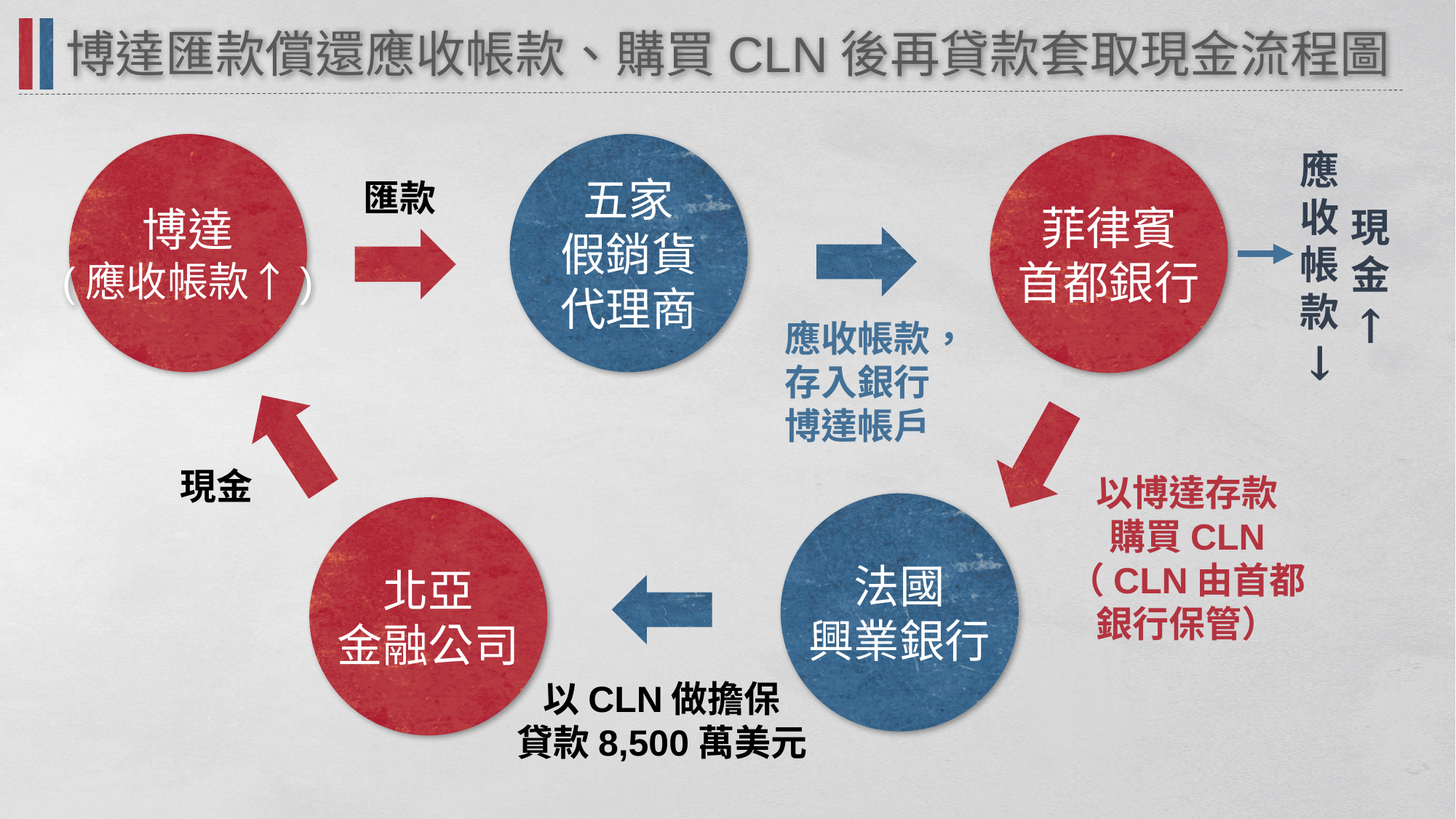

博達匯款償還應收帳款、購買CLN後再貸款套取現金流程圖

博達
(應收帳款↑)
五家
假銷貨
代理商
菲律賓
首都銀行
應收帳款
↓
匯款
現金
↑

應收帳款，
存入銀行
博達帳戶

現金
以博達存款
購買CLN
（CLN由首都銀行保管）
法國
興業銀行
北亞
金融公司

以CLN做擔保
貸款8,500萬美元